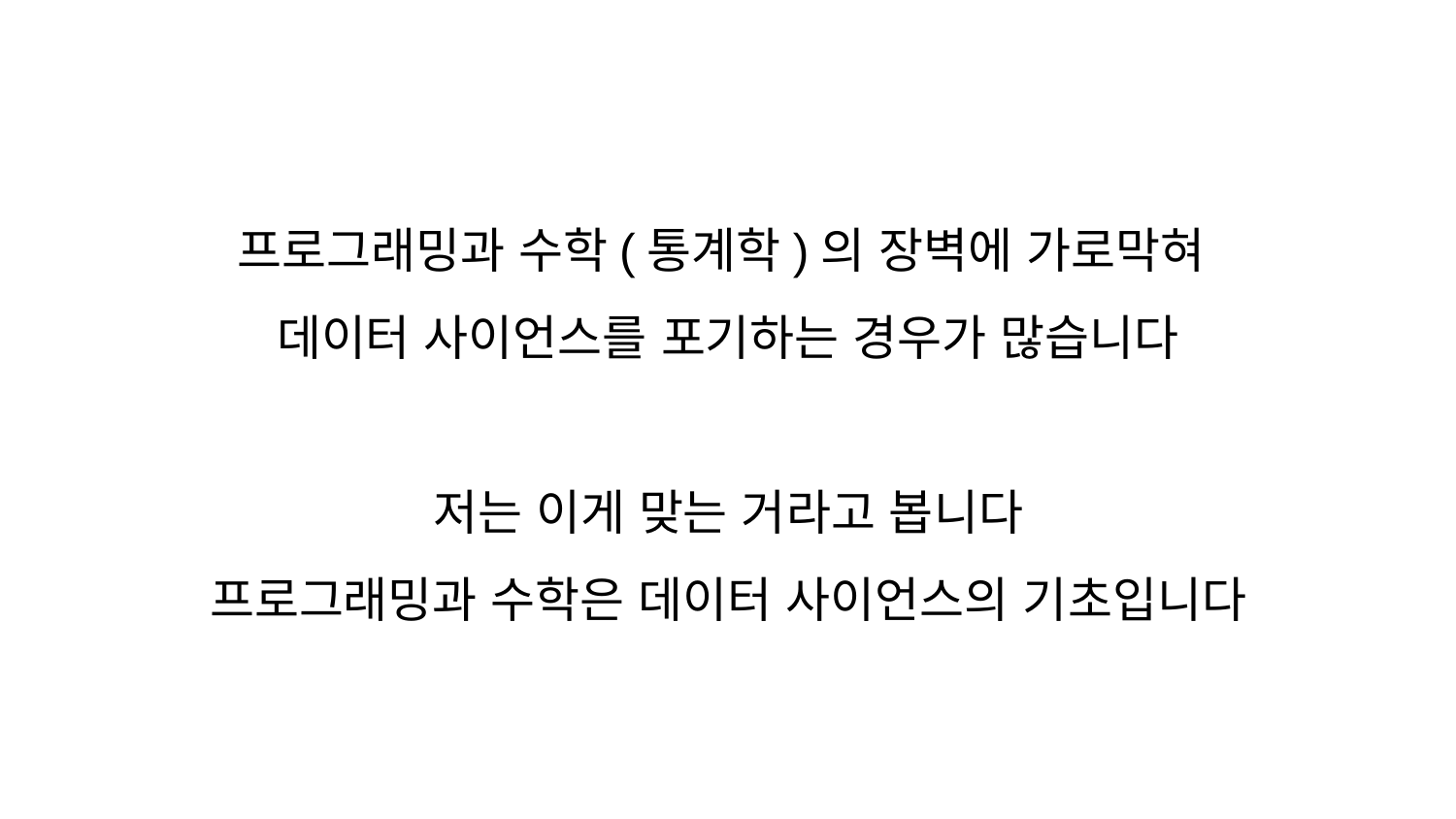

# 프로그래밍과 수학(통계학)의 장벽에 가로막혀
데이터 사이언스를 포기하는 경우가 많습니다

저는 이게 맞는 거라고 봅니다
프로그래밍과 수학은 데이터 사이언스의 기초입니다